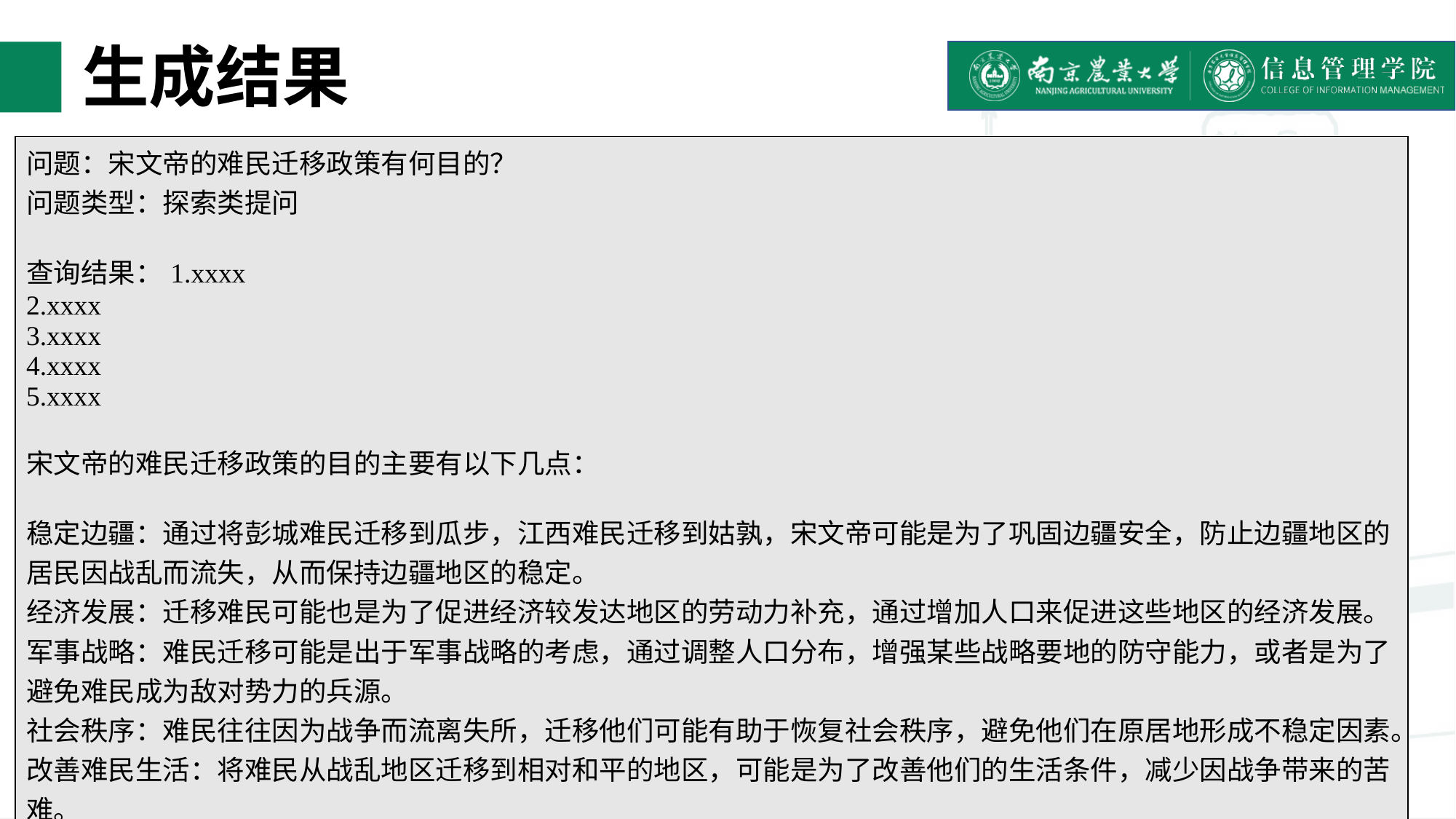

# 生成结果
| 问题：宋文帝的难民迁移政策有何目的？ 问题类型：探索类提问 查询结果：1.xxxx 2.xxxx 3.xxxx 4.xxxx 5.xxxx 宋文帝的难民迁移政策的目的主要有以下几点： 稳定边疆：通过将彭城难民迁移到瓜步，江西难民迁移到姑孰，宋文帝可能是为了巩固边疆安全，防止边疆地区的居民因战乱而流失，从而保持边疆地区的稳定。 经济发展：迁移难民可能也是为了促进经济较发达地区的劳动力补充，通过增加人口来促进这些地区的经济发展。 军事战略：难民迁移可能是出于军事战略的考虑，通过调整人口分布，增强某些战略要地的防守能力，或者是为了避免难民成为敌对势力的兵源。 社会秩序：难民往往因为战争而流离失所，迁移他们可能有助于恢复社会秩序，避免他们在原居地形成不稳定因素。 改善难民生活：将难民从战乱地区迁移到相对和平的地区，可能是为了改善他们的生活条件，减少因战争带来的苦难。 结果：死者无数 |
| --- |